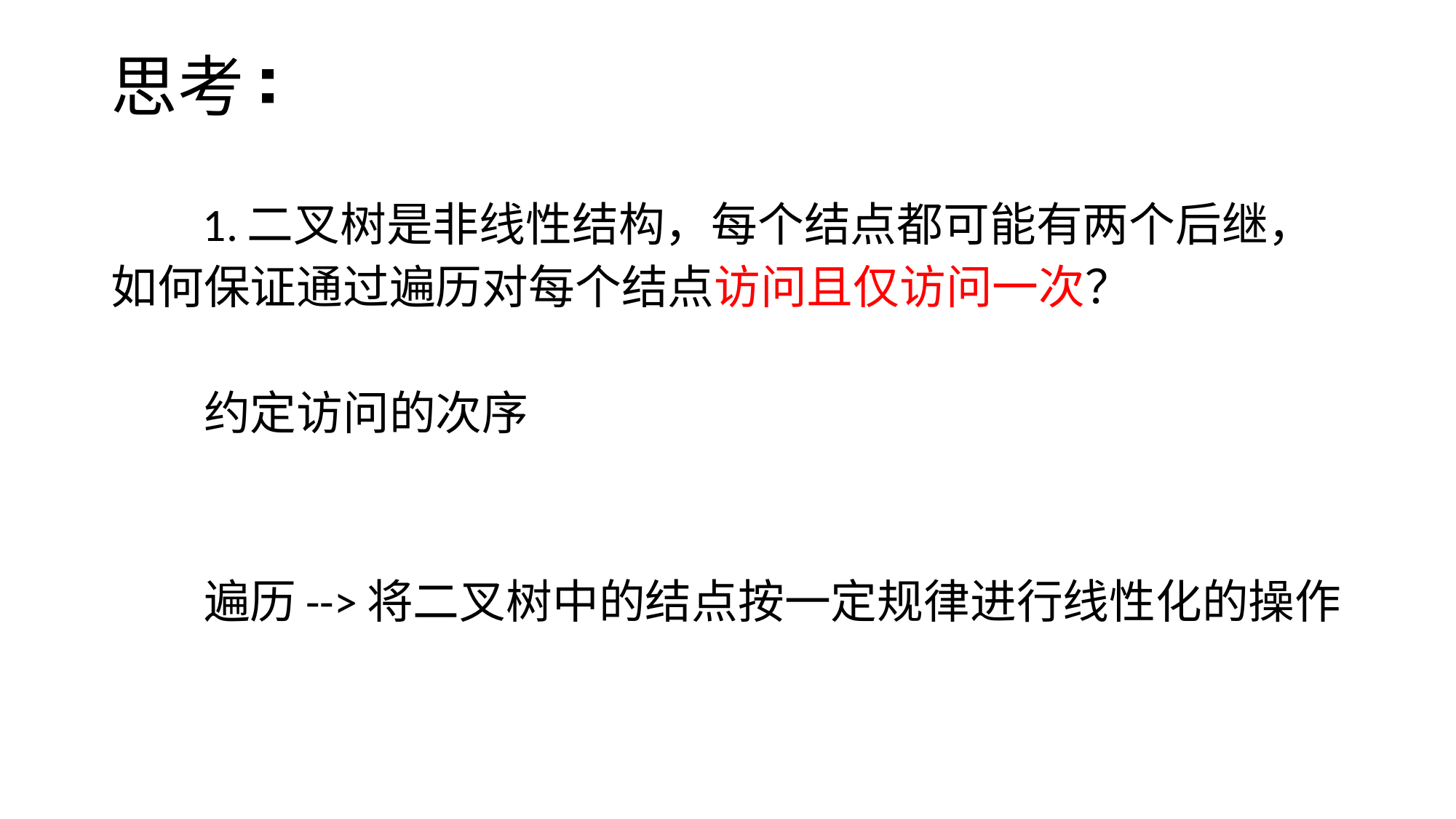

# 思考:

　　1.二叉树是非线性结构，每个结点都可能有两个后继，
如何保证通过遍历对每个结点访问且仅访问一次？

　　约定访问的次序

　　遍历-->将二叉树中的结点按一定规律进行线性化的操作